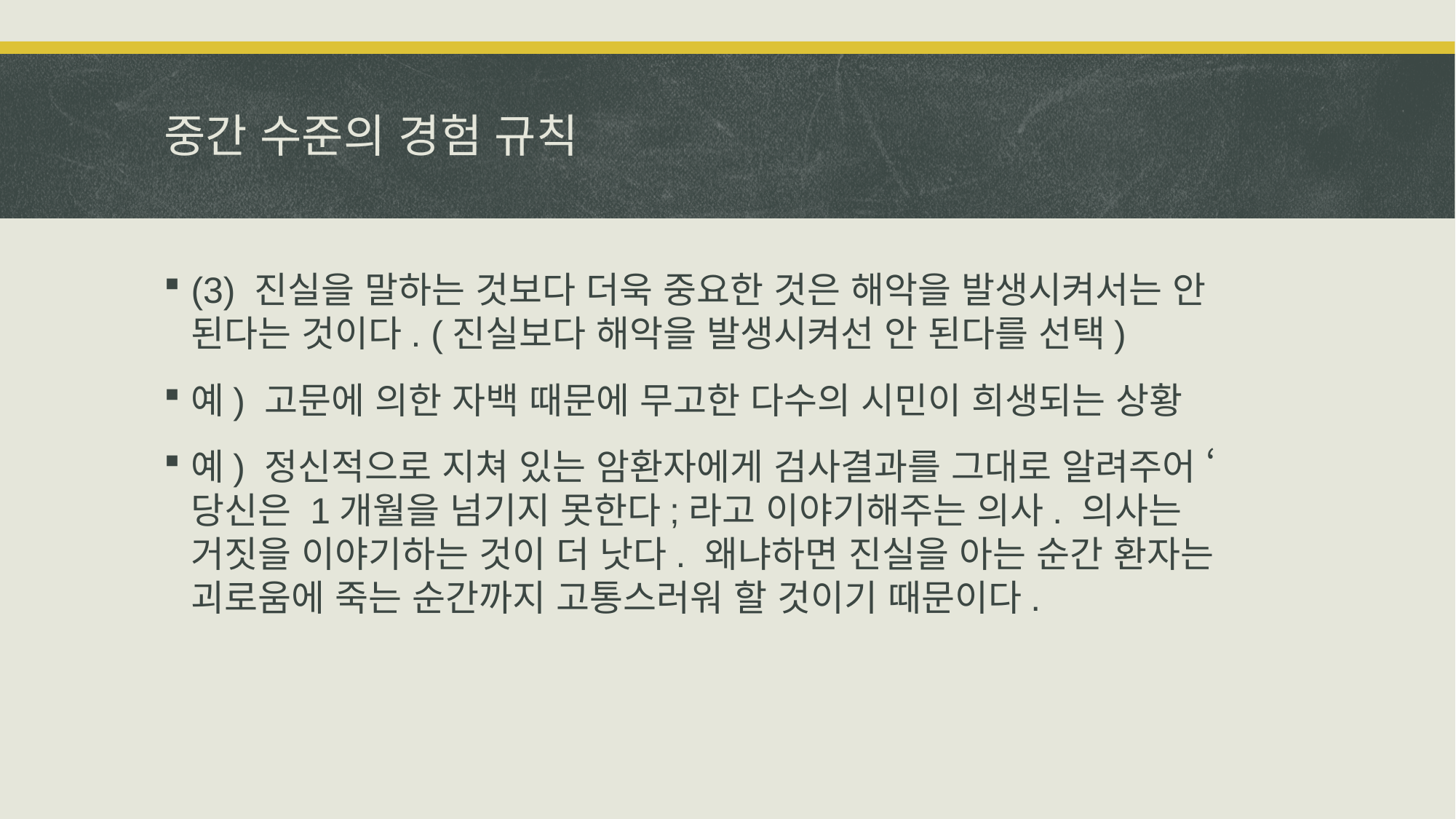

# 중간 수준의 경험 규칙
(3) 진실을 말하는 것보다 더욱 중요한 것은 해악을 발생시켜서는 안 된다는 것이다. (진실보다 해악을 발생시켜선 안 된다를 선택)
예) 고문에 의한 자백 때문에 무고한 다수의 시민이 희생되는 상황
예) 정신적으로 지쳐 있는 암환자에게 검사결과를 그대로 알려주어 ‘당신은 1개월을 넘기지 못한다;라고 이야기해주는 의사. 의사는 거짓을 이야기하는 것이 더 낫다. 왜냐하면 진실을 아는 순간 환자는 괴로움에 죽는 순간까지 고통스러워 할 것이기 때문이다.